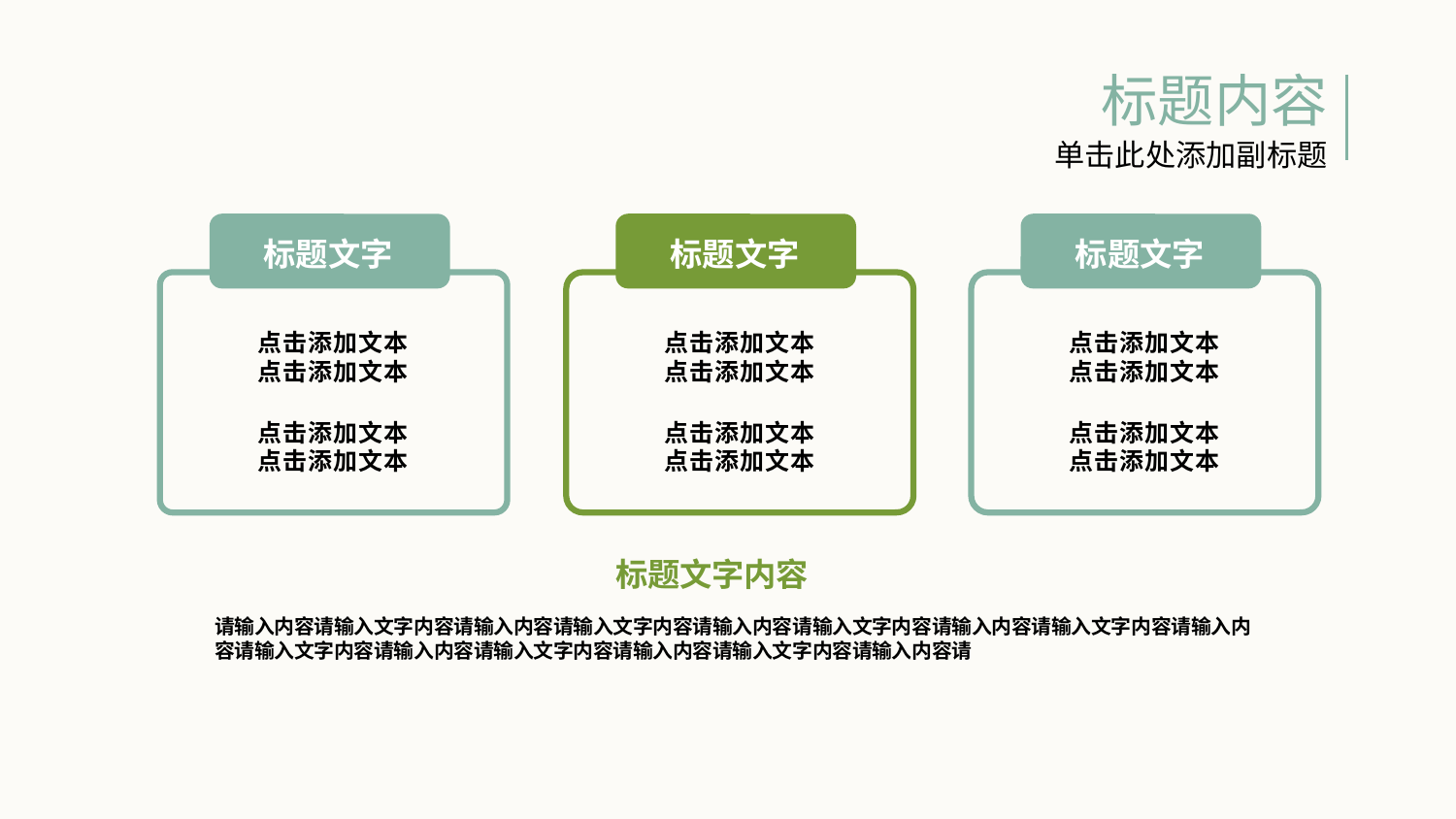

标题内容
单击此处添加副标题

标题文字
标题文字
标题文字

点击添加文本
点击添加文本
点击添加文本
点击添加文本
点击添加文本
点击添加文本
点击添加文本
点击添加文本
点击添加文本
点击添加文本
点击添加文本
点击添加文本
标题文字内容
请输入内容请输入文字内容请输入内容请输入文字内容请输入内容请输入文字内容请输入内容请输入文字内容请输入内容请输入文字内容请输入内容请输入文字内容请输入内容请输入文字内容请输入内容请